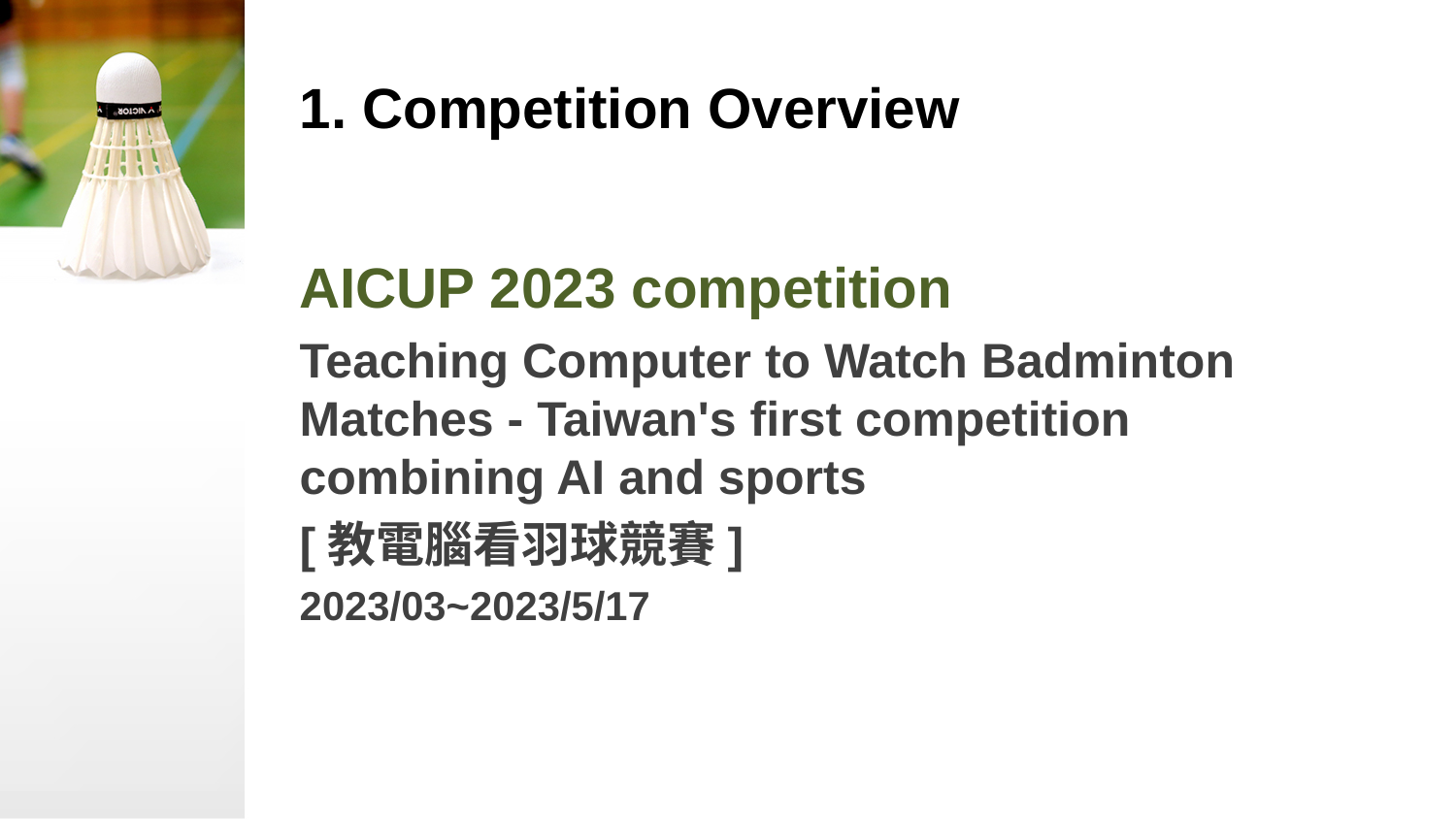

1. Competition Overview
AICUP 2023 competition
Teaching Computer to Watch Badminton Matches - Taiwan's first competition combining AI and sports
[教電腦看羽球競賽]
2023/03~2023/5/17